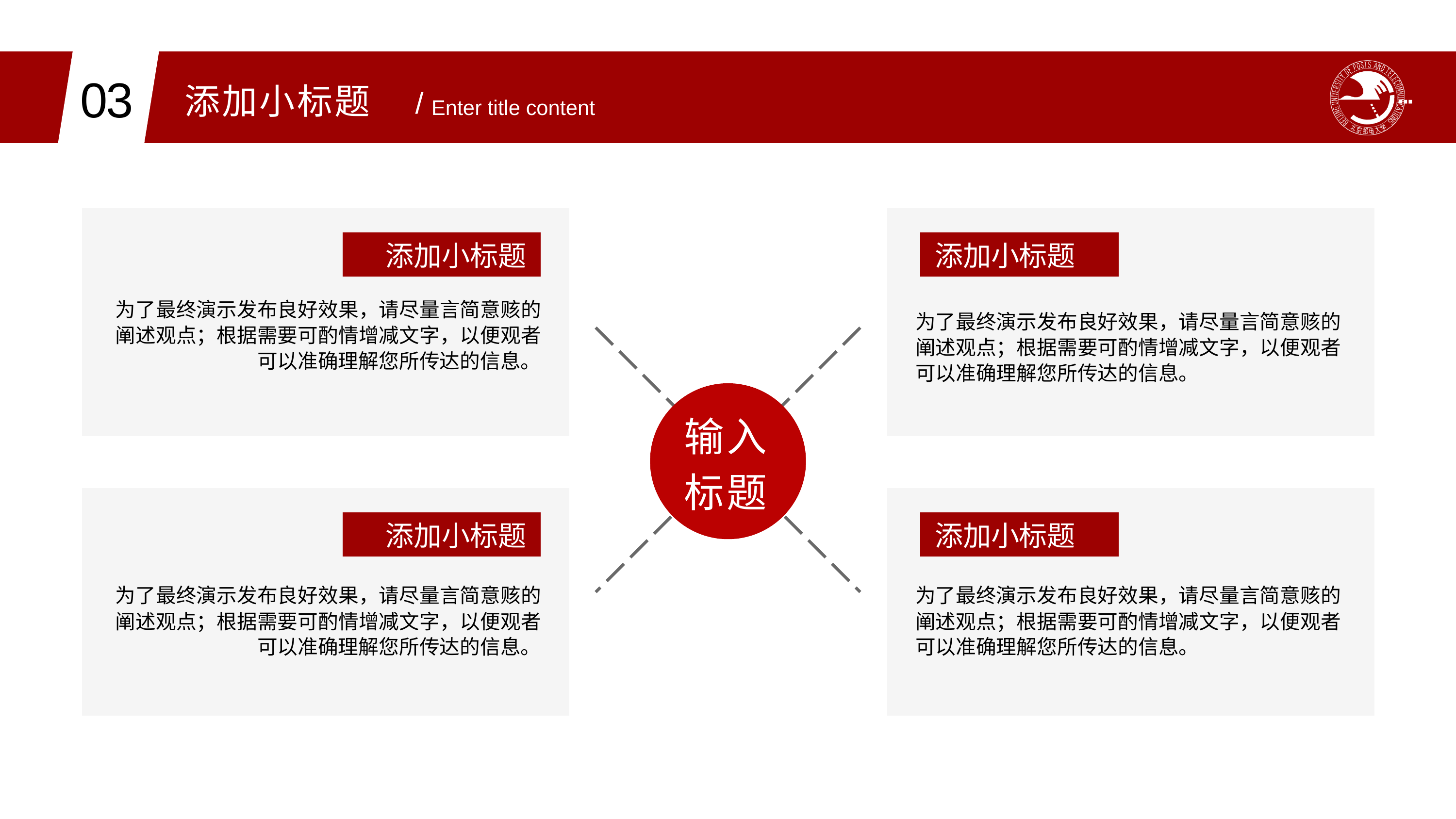

03

添加小标题
···
/
Enter title content

添加小标题
添加小标题
为了最终演示发布良好效果，请尽量言简意赅的阐述观点；根据需要可酌情增减文字，以便观者可以准确理解您所传达的信息。
为了最终演示发布良好效果，请尽量言简意赅的阐述观点；根据需要可酌情增减文字，以便观者可以准确理解您所传达的信息。

输入
标题

添加小标题
添加小标题
为了最终演示发布良好效果，请尽量言简意赅的阐述观点；根据需要可酌情增减文字，以便观者可以准确理解您所传达的信息。
为了最终演示发布良好效果，请尽量言简意赅的阐述观点；根据需要可酌情增减文字，以便观者可以准确理解您所传达的信息。